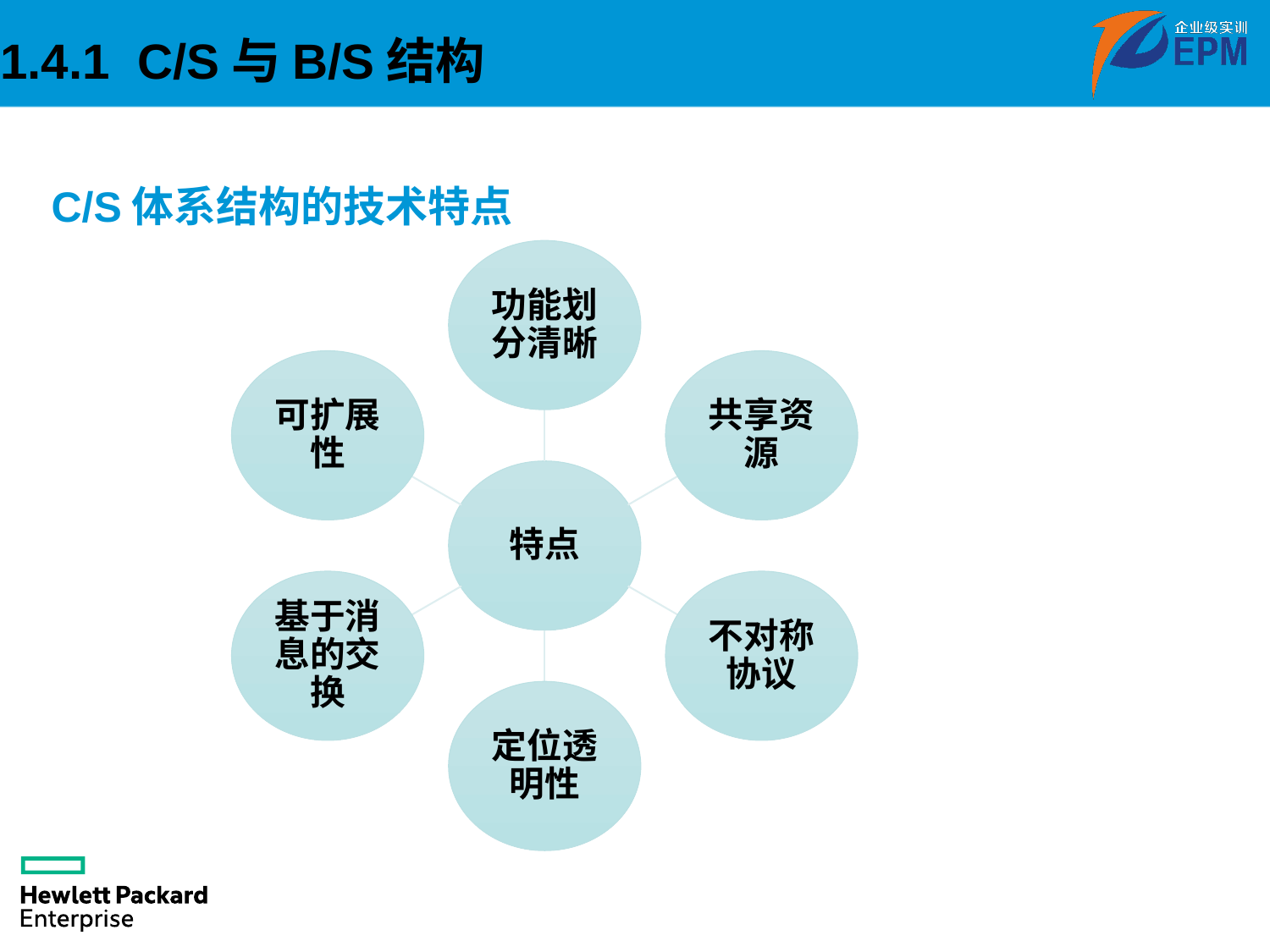

1.4.1  C/S与B/S结构
C/S体系结构的技术特点
功能划分清晰
可扩展性
共享资源

特点

基于消息的交换
不对称协议

定位透明性